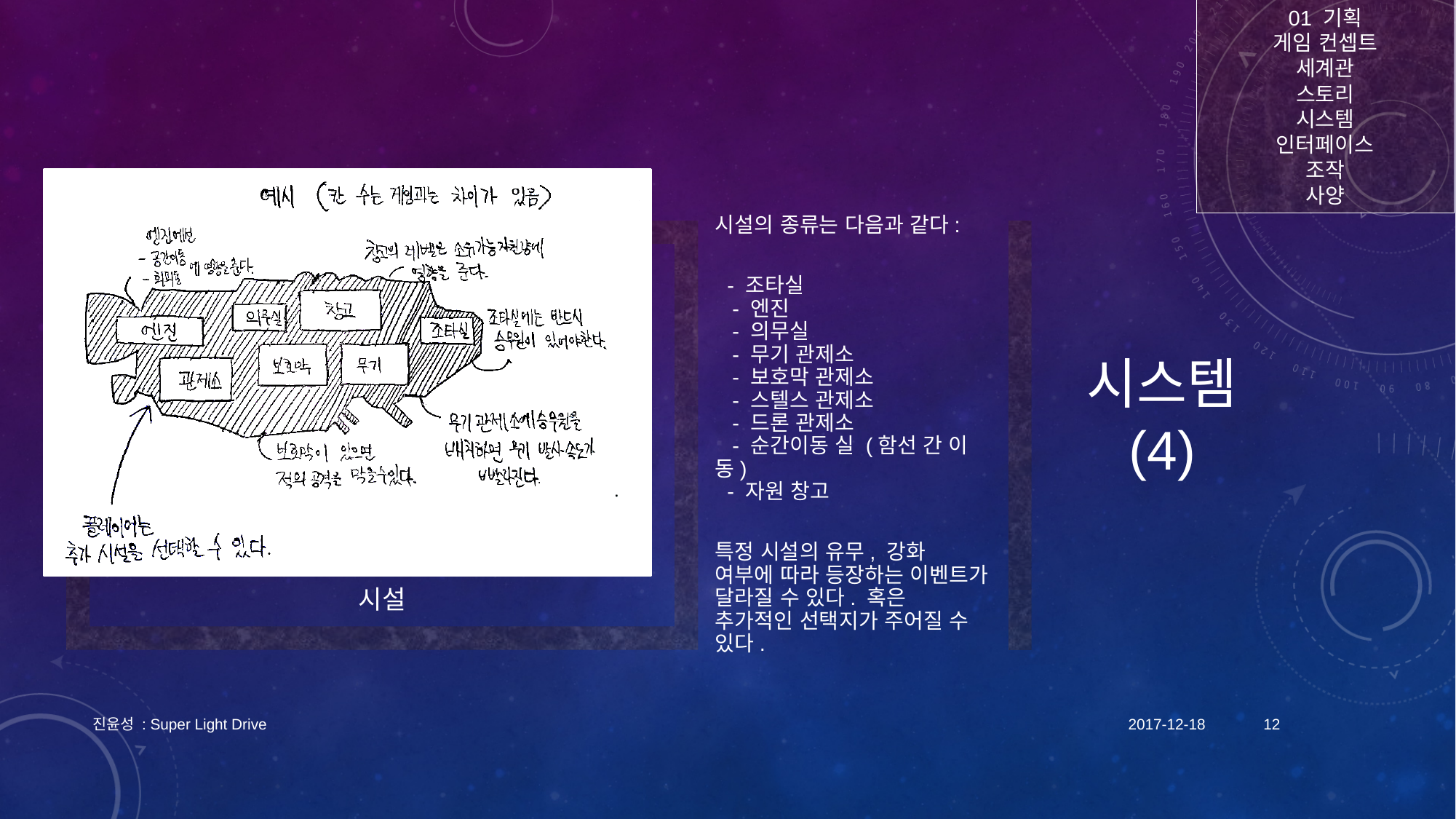

01 기획
게임 컨셉트
세계관
스토리
시스템
인터페이스
조작
사양
# 시스템 (4)

시설
시설의 종류는 다음과 같다:

  - 조타실
  - 엔진
  - 의무실
  - 무기 관제소
  - 보호막 관제소
  - 스텔스 관제소
  - 드론 관제소
  - 순간이동 실 (함선 간 이동)
  - 자원 창고

특정 시설의 유무, 강화 여부에 따라 등장하는 이벤트가 달라질 수 있다. 혹은 추가적인 선택지가 주어질 수 있다.
진윤성 : Super Light Drive
2017-12-18
12